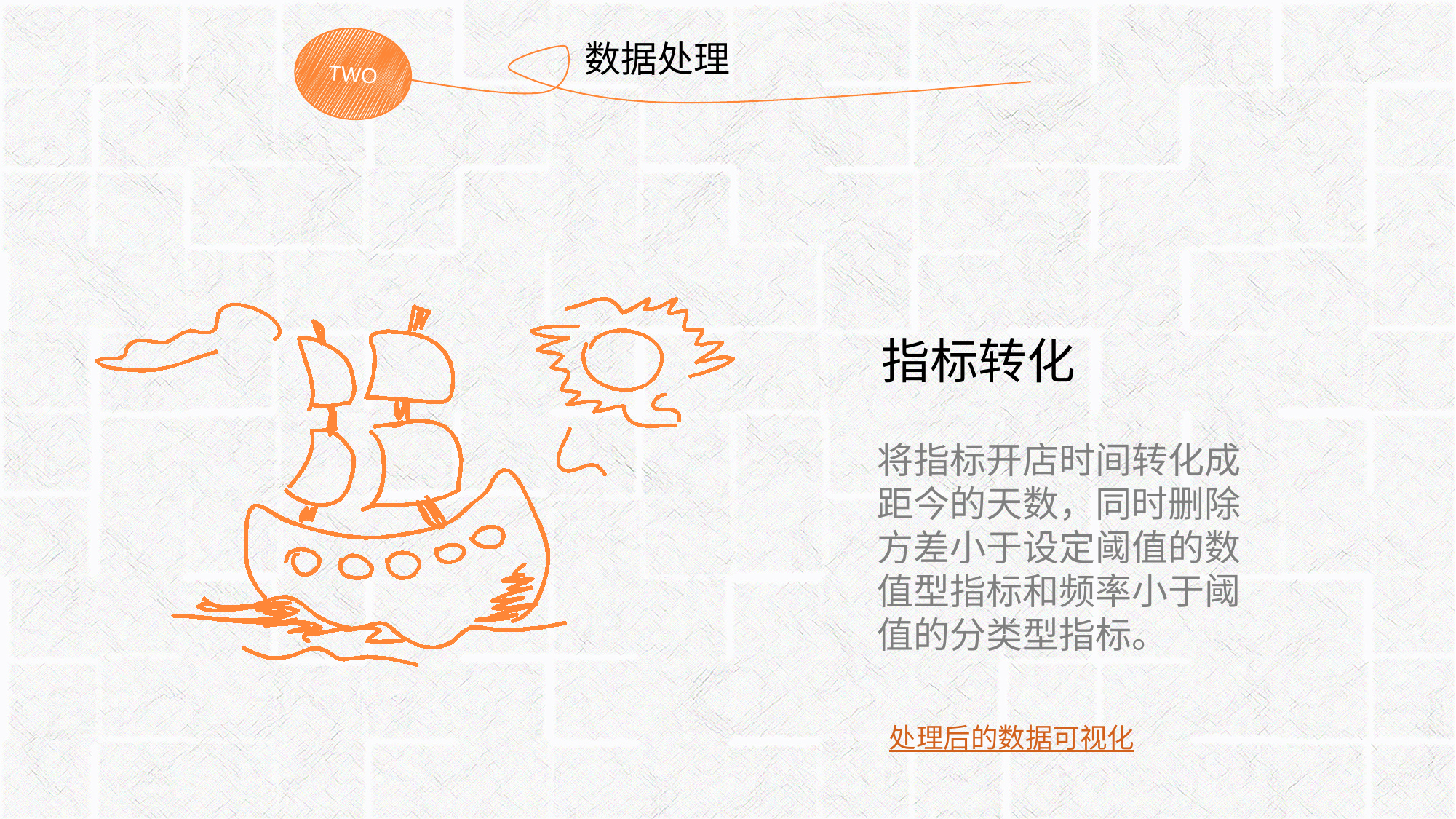

TWO

数据处理

指标转化
将指标开店时间转化成距今的天数，同时删除方差小于设定阈值的数值型指标和频率小于阈值的分类型指标。
处理后的数据可视化